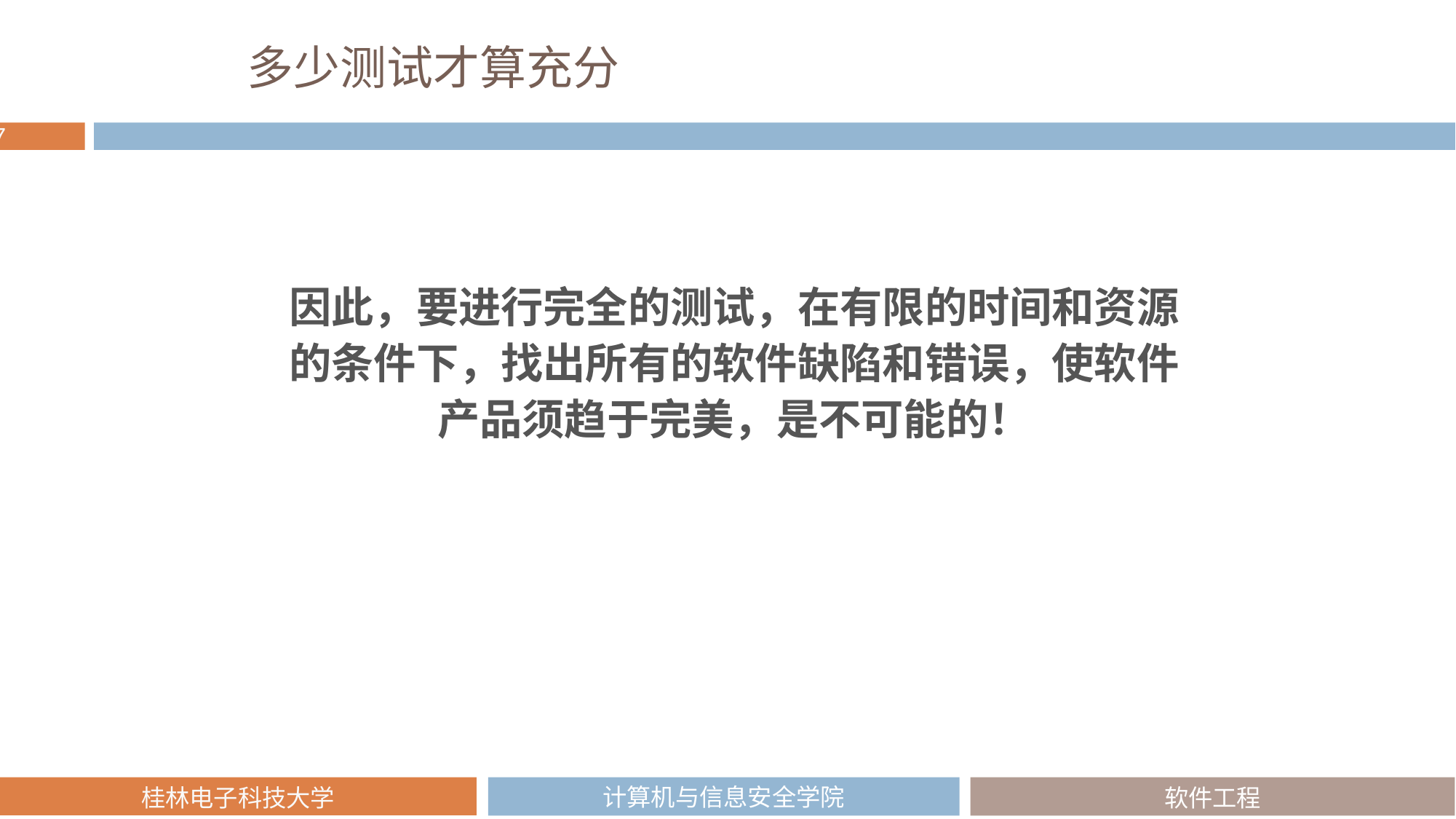

# 多少测试才算充分
因此，要进行完全的测试，在有限的时间和资源
的条件下，找出所有的软件缺陷和错误，使软件
产品须趋于完美，是不可能的！